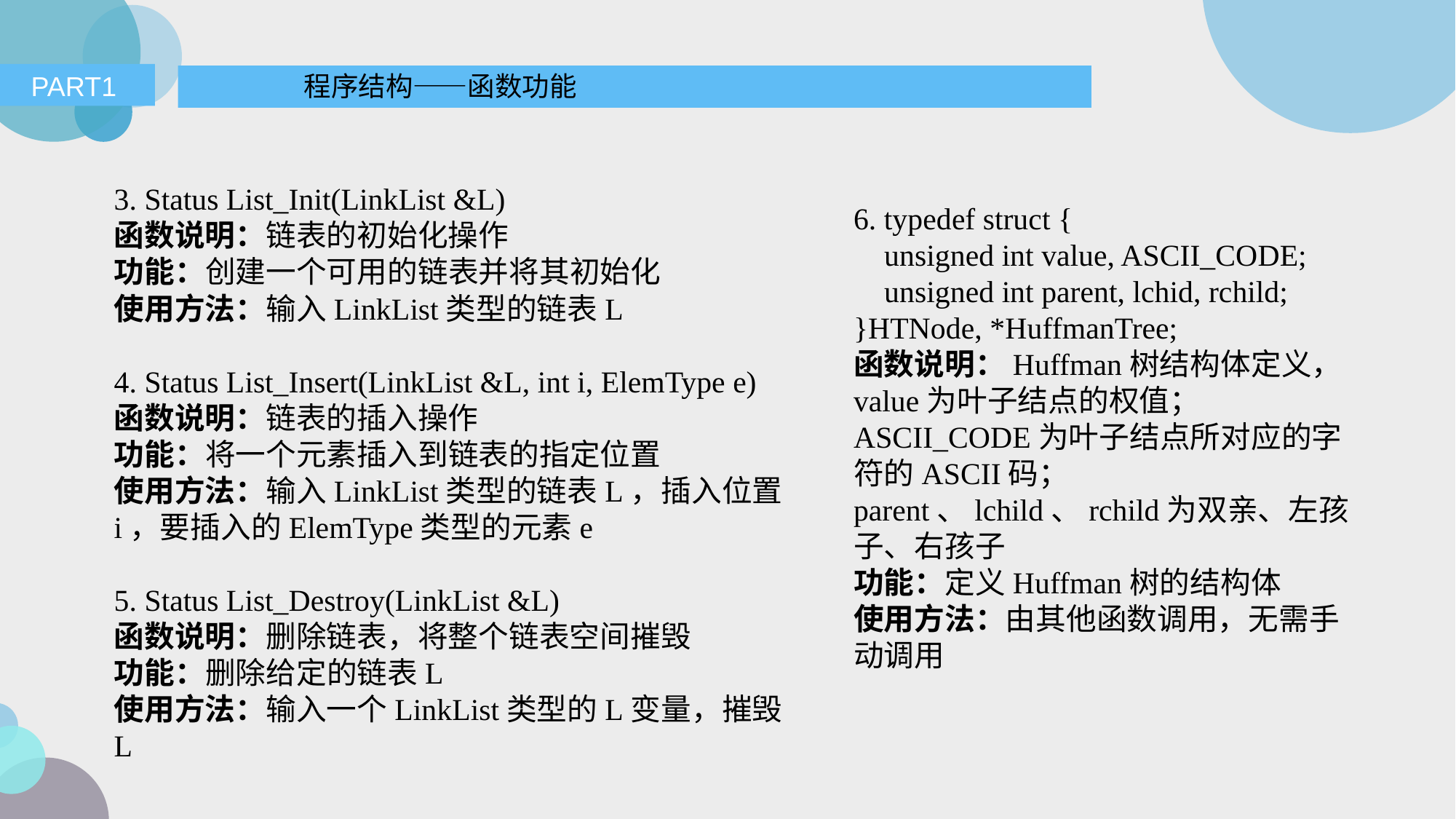

PART1
程序结构——函数功能

3. Status List_Init(LinkList &L)
函数说明：链表的初始化操作
功能：创建一个可用的链表并将其初始化
使用方法：输入LinkList类型的链表L

4. Status List_Insert(LinkList &L, int i, ElemType e)
函数说明：链表的插入操作
功能：将一个元素插入到链表的指定位置
使用方法：输入LinkList类型的链表L，插入位置i，要插入的ElemType类型的元素e

5. Status List_Destroy(LinkList &L)
函数说明：删除链表，将整个链表空间摧毁
功能：删除给定的链表L
使用方法：输入一个LinkList类型的L变量，摧毁L
6. typedef struct {
    unsigned int value, ASCII_CODE;
    unsigned int parent, lchid, rchild;
}HTNode, *HuffmanTree;
函数说明：Huffman树结构体定义，value为叶子结点的权值；ASCII_CODE为叶子结点所对应的字符的ASCII码；parent、lchild、rchild为双亲、左孩子、右孩子
功能：定义Huffman树的结构体
使用方法：由其他函数调用，无需手动调用